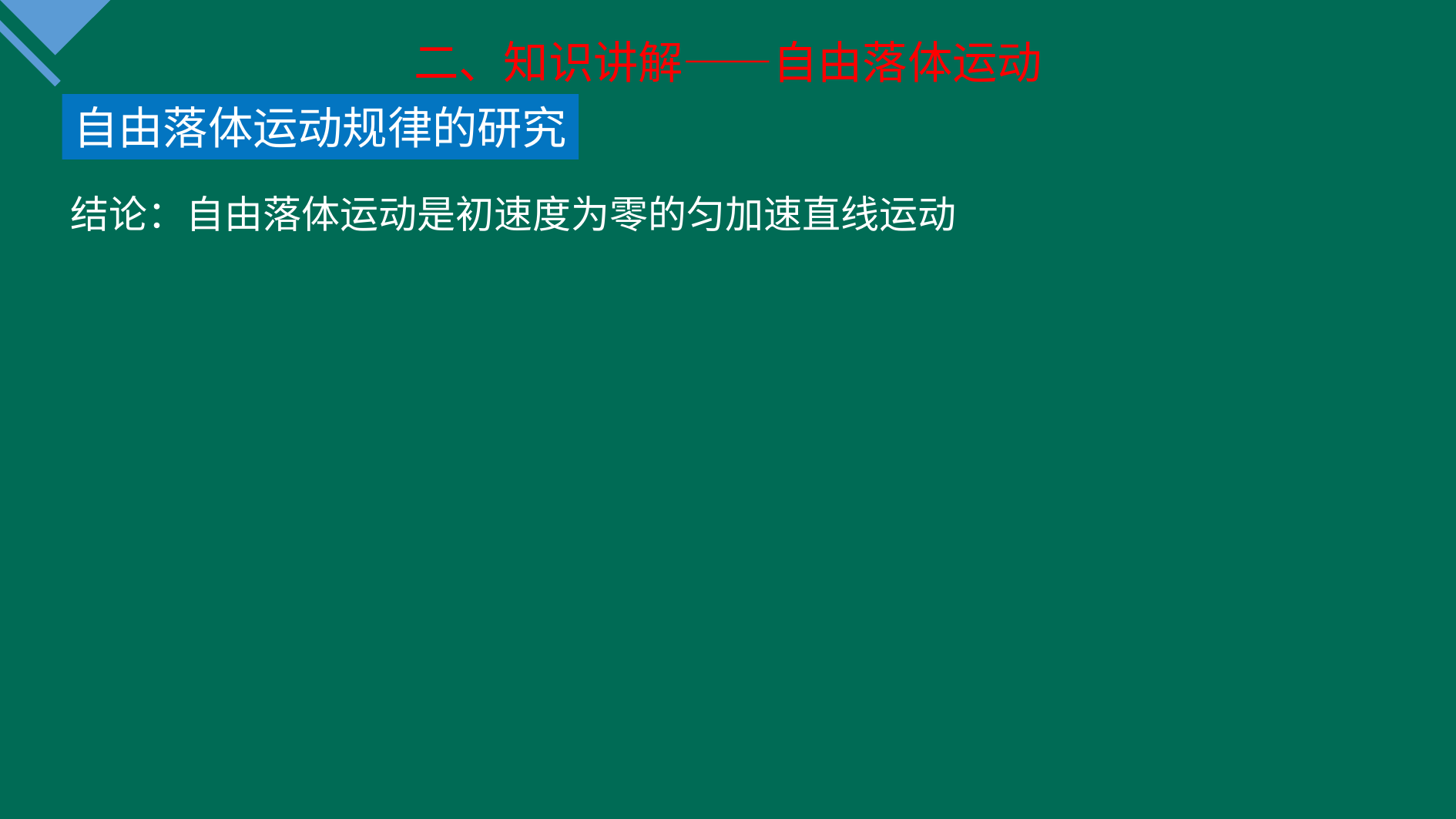

二、知识讲解——自由落体运动
自由落体运动规律的研究
结论：自由落体运动是初速度为零的匀加速直线运动